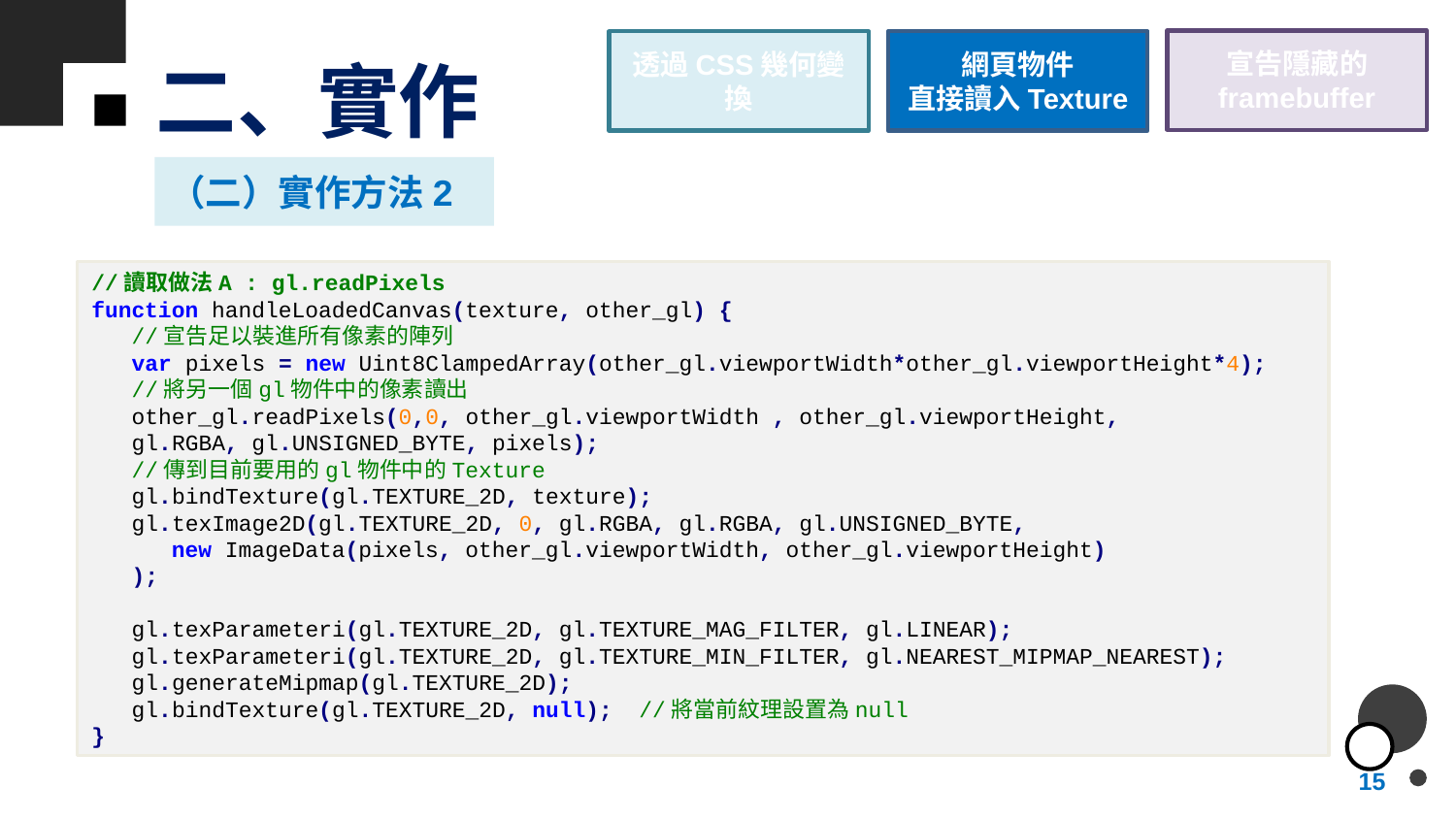

宣告隱藏的
framebuffer
# 二、實作
透過CSS幾何變換
網頁物件
直接讀入Texture
（二）實作方法2
//讀取做法A : gl.readPixels
function handleLoadedCanvas(texture, other_gl) {
   //宣告足以裝進所有像素的陣列
   var pixels = new Uint8ClampedArray(other_gl.viewportWidth*other_gl.viewportHeight*4);
   //將另一個gl物件中的像素讀出
   other_gl.readPixels(0,0, other_gl.viewportWidth , other_gl.viewportHeight,
   gl.RGBA, gl.UNSIGNED_BYTE, pixels);
   //傳到目前要用的gl物件中的Texture
   gl.bindTexture(gl.TEXTURE_2D, texture);
   gl.texImage2D(gl.TEXTURE_2D, 0, gl.RGBA, gl.RGBA, gl.UNSIGNED_BYTE,
      new ImageData(pixels, other_gl.viewportWidth, other_gl.viewportHeight)
   );

   gl.texParameteri(gl.TEXTURE_2D, gl.TEXTURE_MAG_FILTER, gl.LINEAR);
   gl.texParameteri(gl.TEXTURE_2D, gl.TEXTURE_MIN_FILTER, gl.NEAREST_MIPMAP_NEAREST);
   gl.generateMipmap(gl.TEXTURE_2D);
   gl.bindTexture(gl.TEXTURE_2D, null);  //將當前紋理設置為null
}

15